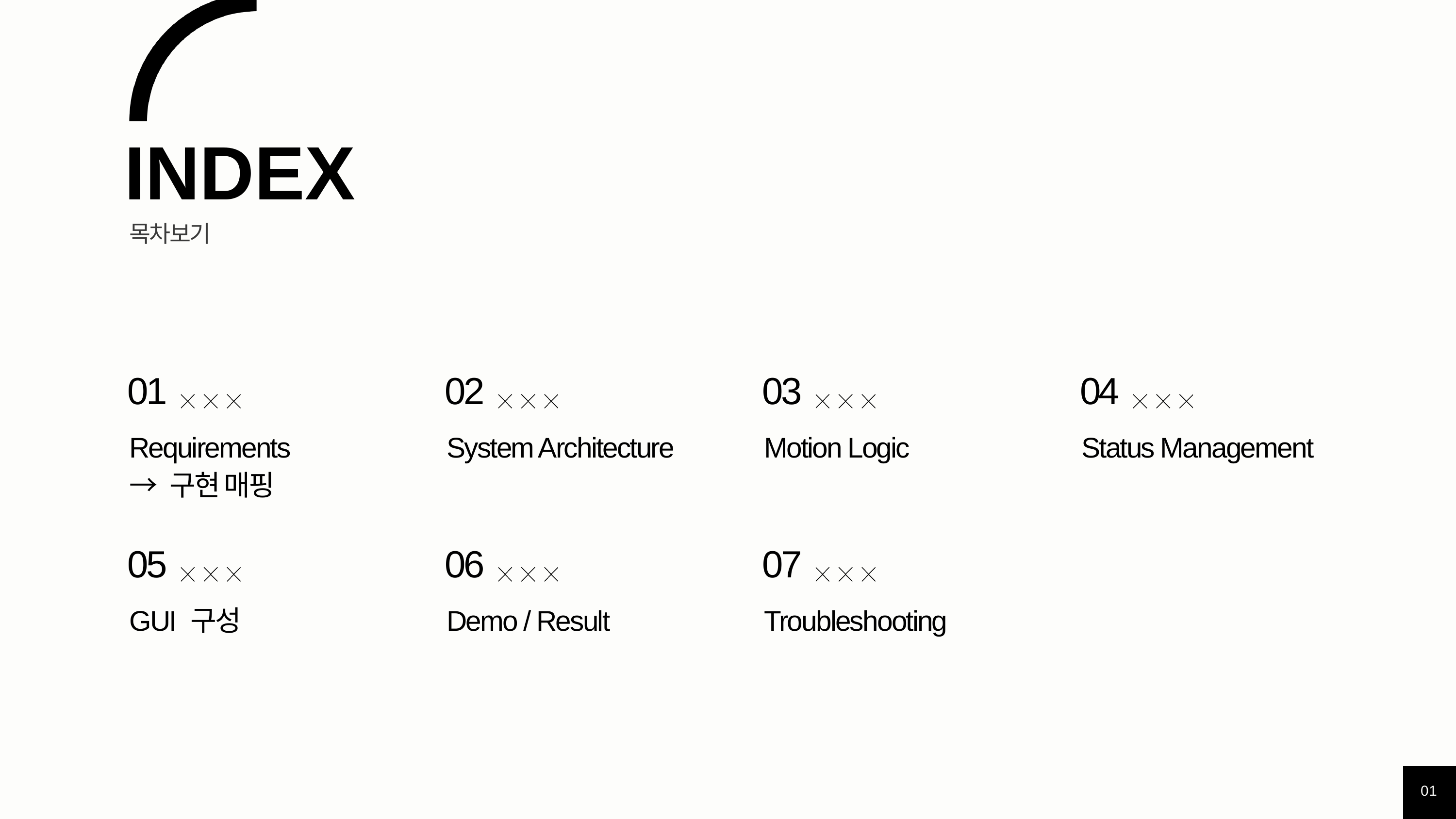

INDEX
목차보기
01
02
03
04

Requirements
→ 구현 매핑
System Architecture
Motion Logic
Status Management
05
06
07

GUI 구성
Demo / Result
Troubleshooting

01